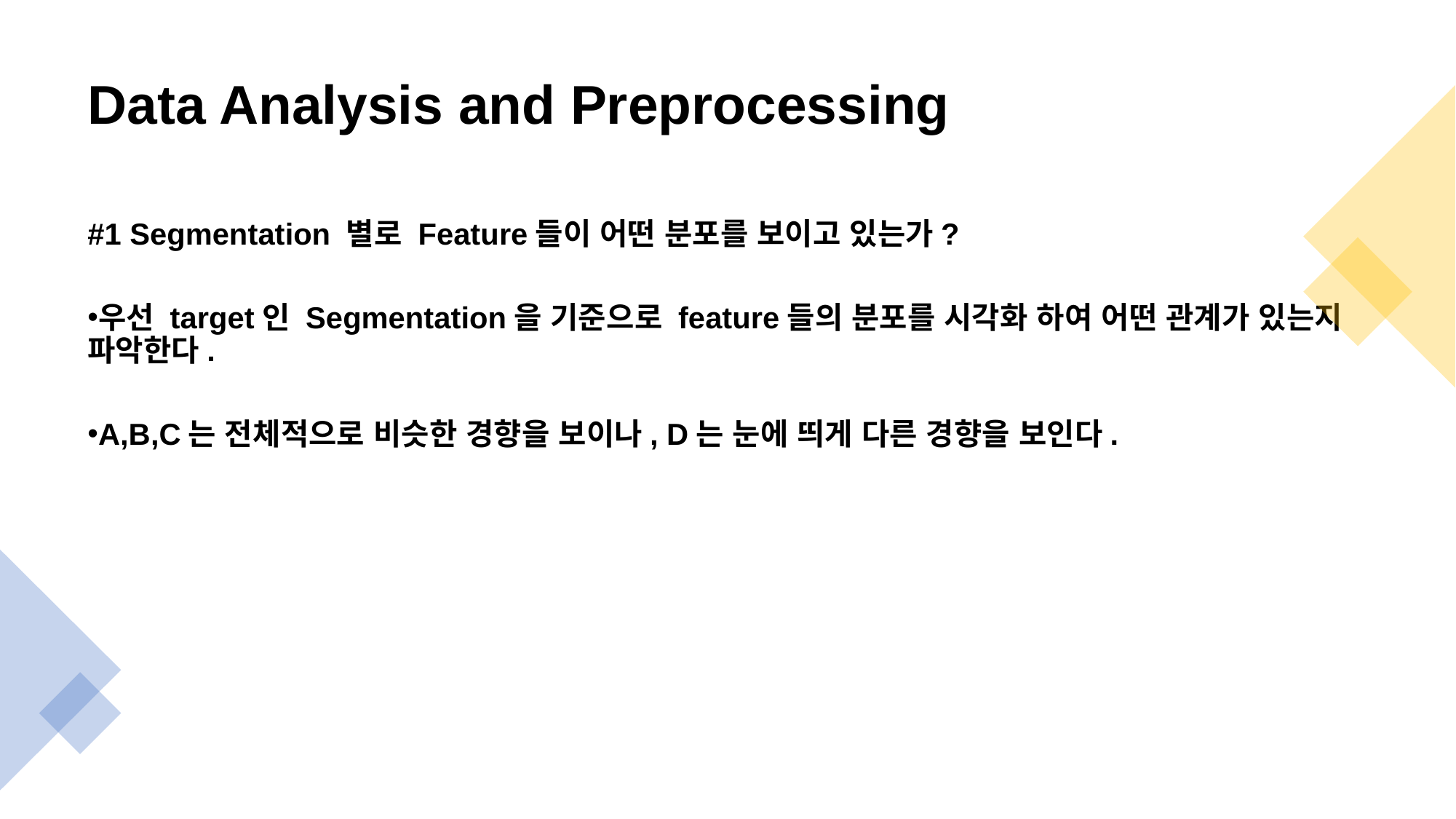

# Data Analysis and Preprocessing

#1 Segmentation 별로 Feature들이 어떤 분포를 보이고 있는가?

우선 target인 Segmentation을 기준으로 feature들의 분포를 시각화 하여 어떤 관계가 있는지 파악한다.

A,B,C는 전체적으로 비슷한 경향을 보이나, D는 눈에 띄게 다른 경향을 보인다.